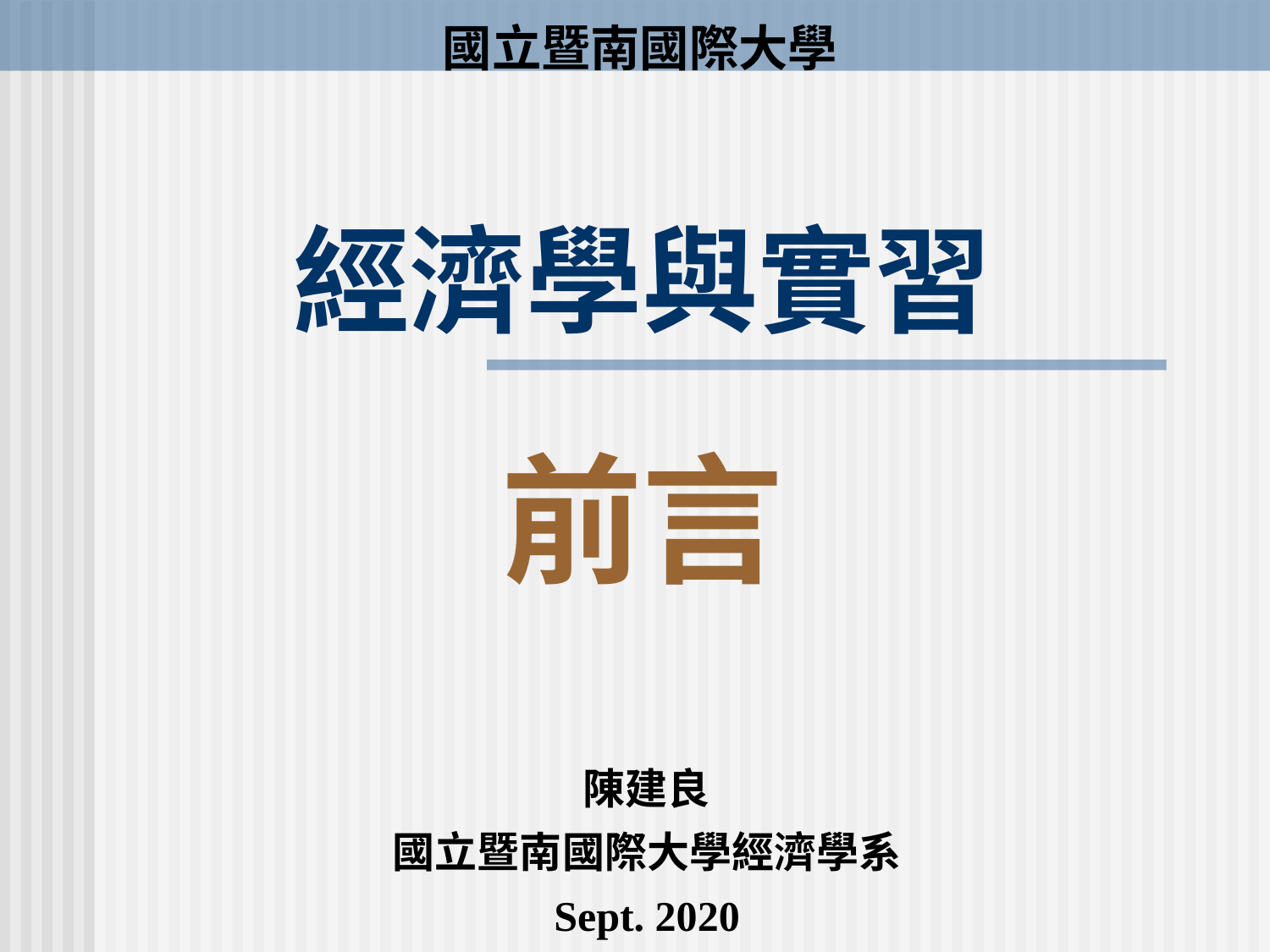

國立暨南國際大學
# 經濟學與實習 前言
陳建良
國立暨南國際大學經濟學系
Sept. 2020